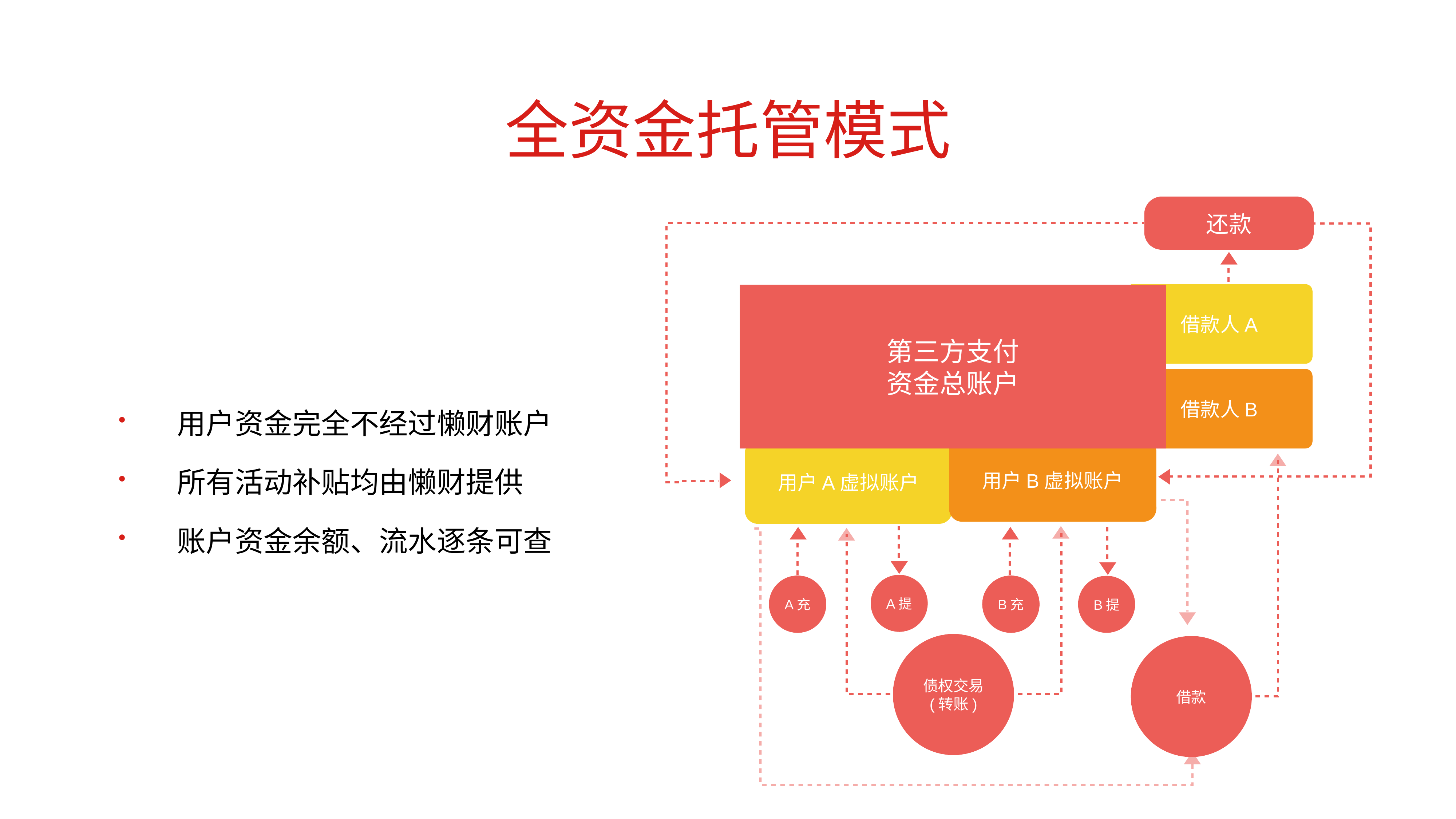

# 全资金托管模式

还款

借款人A

第三方支付
资金总账户

借款人B

用户B虚拟账户

用户A虚拟账户

A提

A充

B充

B提

债权交易
(转账)

借款

用户资金完全不经过懒财账户
所有活动补贴均由懒财提供
账户资金余额、流水逐条可查